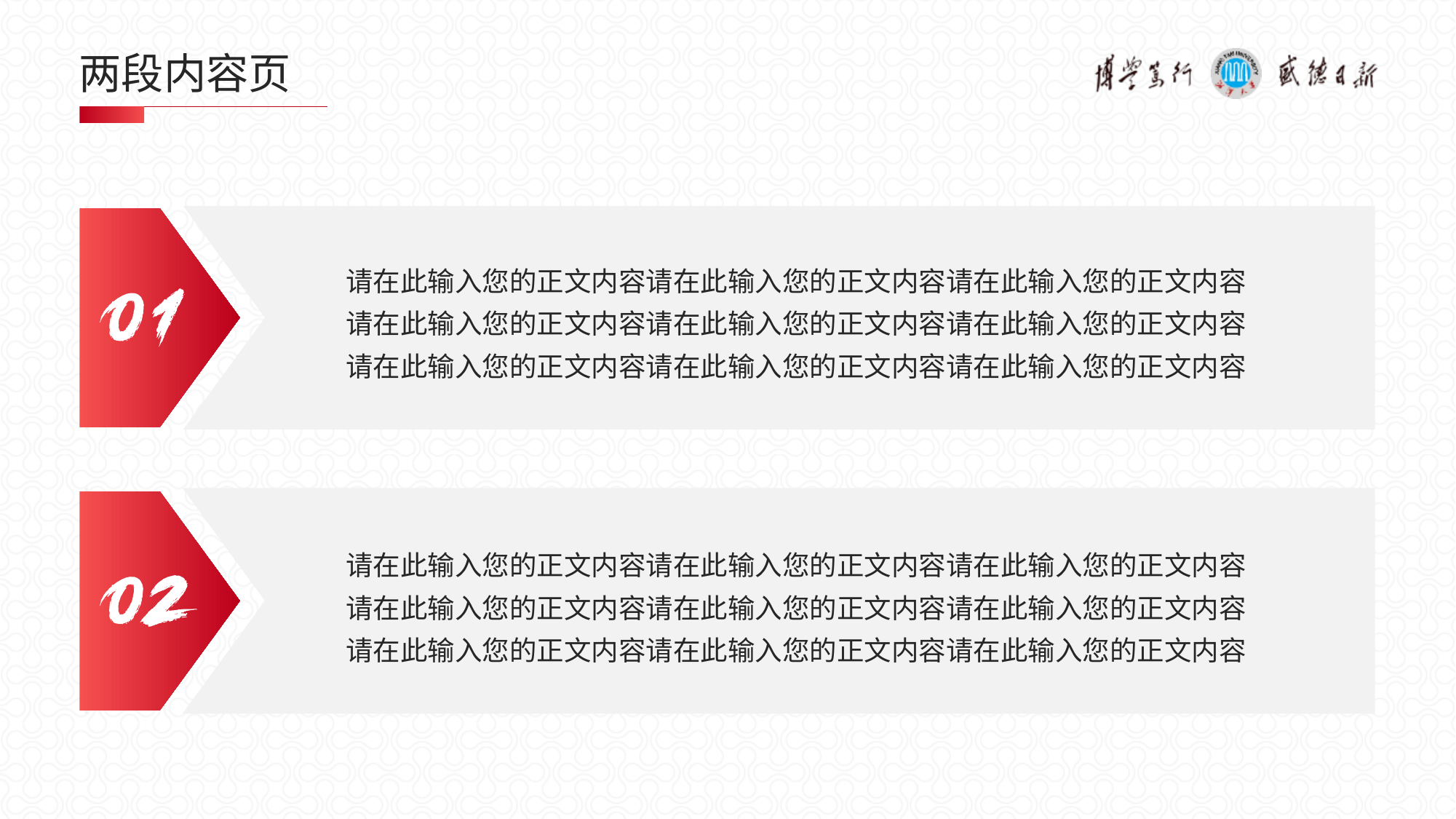

# 两段内容页

请在此输入您的正文内容请在此输入您的正文内容请在此输入您的正文内容请在此输入您的正文内容请在此输入您的正文内容请在此输入您的正文内容请在此输入您的正文内容请在此输入您的正文内容请在此输入您的正文内容

请在此输入您的正文内容请在此输入您的正文内容请在此输入您的正文内容请在此输入您的正文内容请在此输入您的正文内容请在此输入您的正文内容请在此输入您的正文内容请在此输入您的正文内容请在此输入您的正文内容